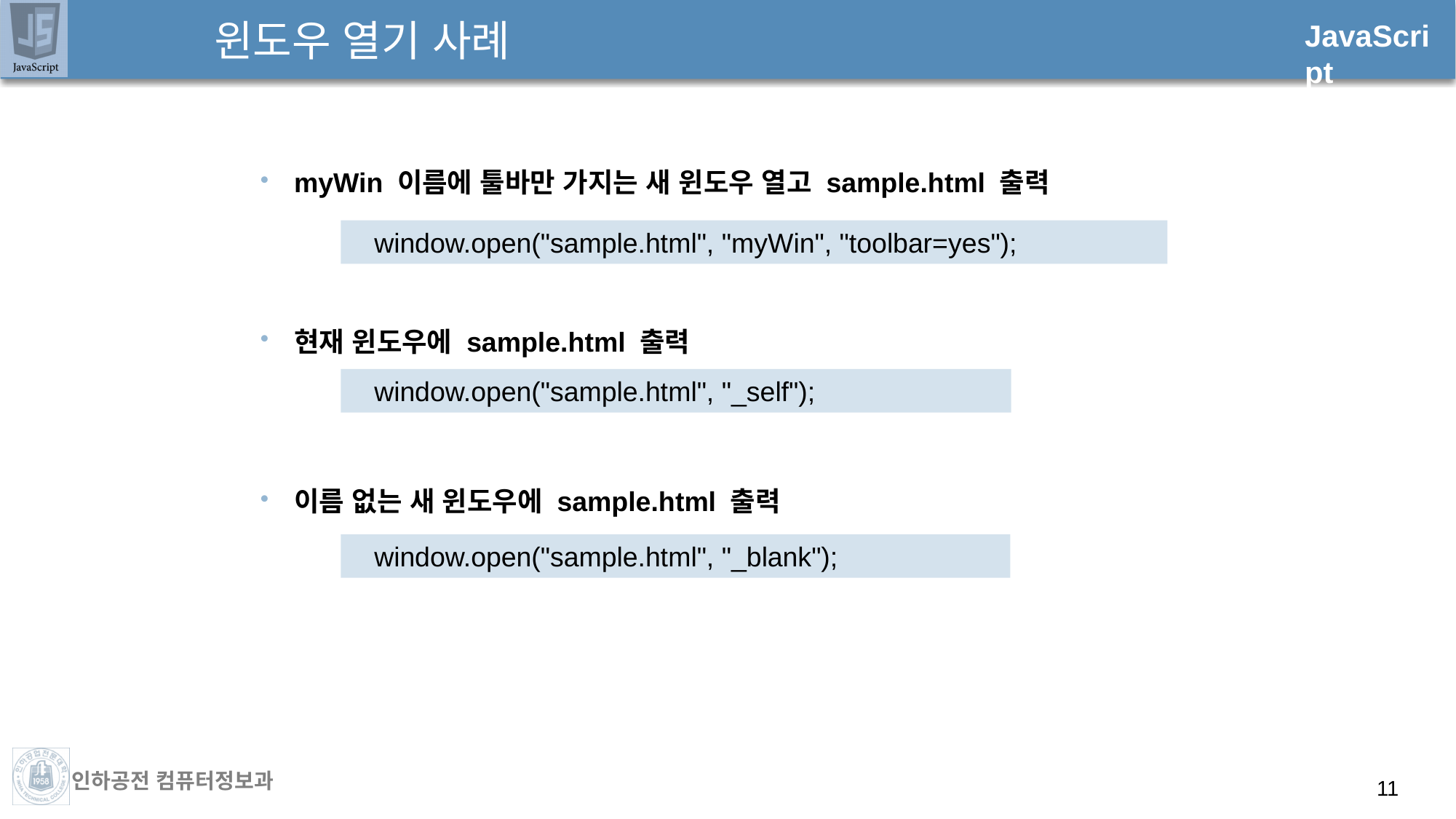

# 윈도우 열기 사례
myWin 이름에 툴바만 가지는 새 윈도우 열고 sample.html 출력

현재 윈도우에 sample.html 출력

이름 없는 새 윈도우에 sample.html 출력

window.open("sample.html", "myWin", "toolbar=yes");
window.open("sample.html", "_self");
window.open("sample.html", "_blank");